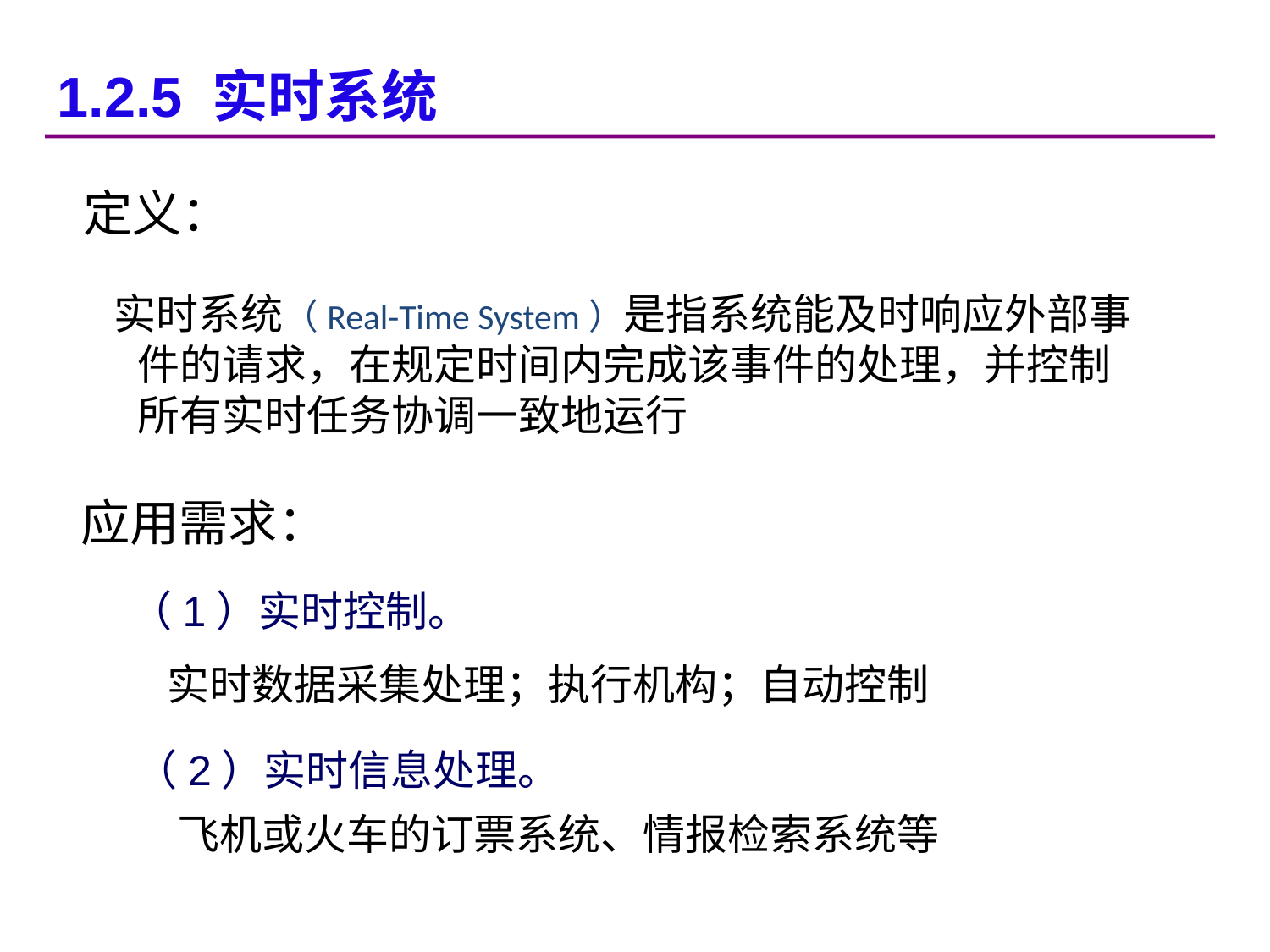

1.2.5 实时系统

定义：
  实时系统（Real-Time System）是指系统能及时响应外部事件的请求，在规定时间内完成该事件的处理，并控制所有实时任务协调一致地运行
应用需求：
（1）实时控制。
实时数据采集处理；执行机构；自动控制
（2）实时信息处理。
飞机或火车的订票系统、情报检索系统等
38